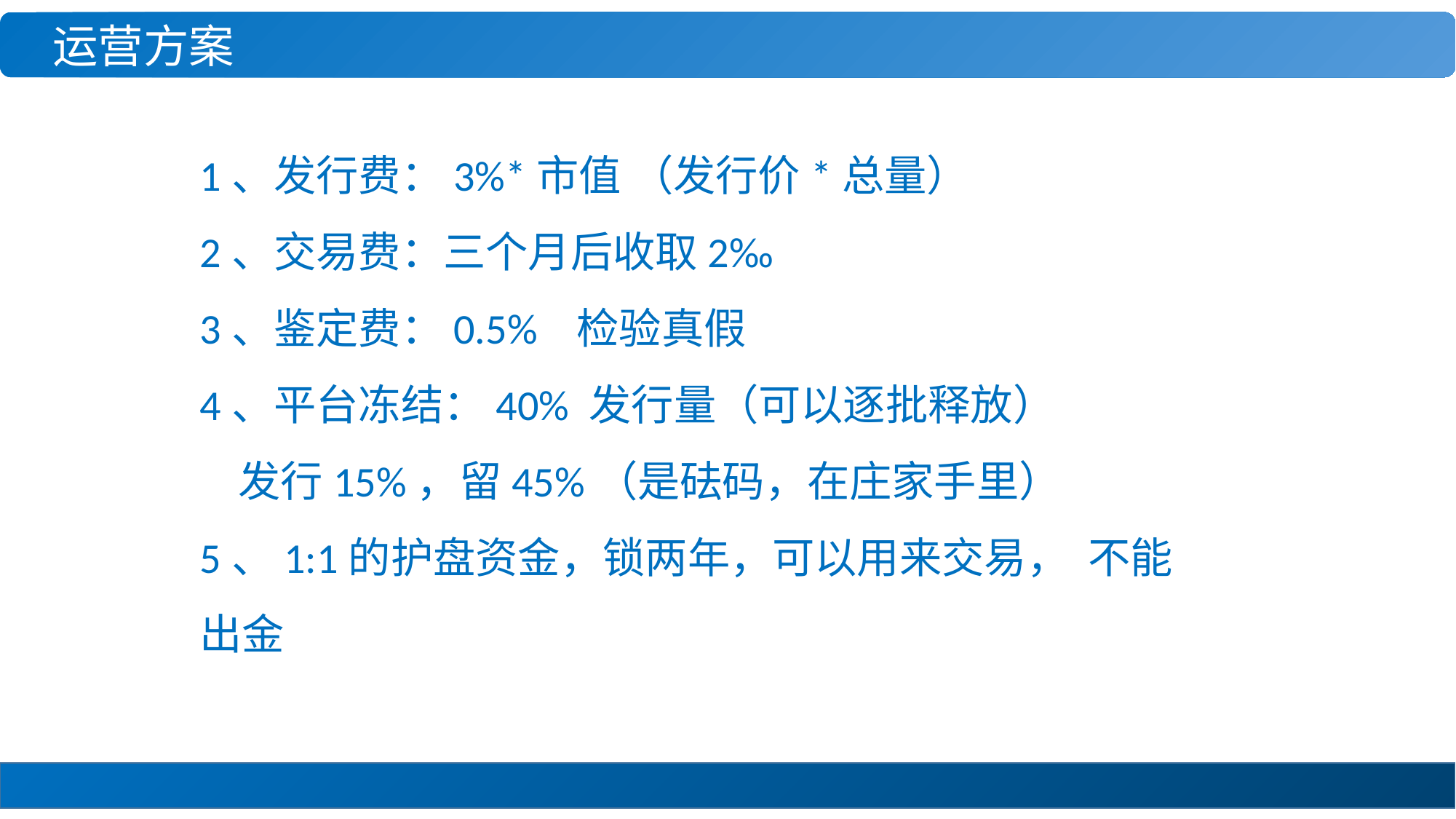

运营方案

1、发行费：3%*市值 （发行价*总量）
2、交易费：三个月后收取2‰
3、鉴定费：0.5%   检验真假
4、平台冻结：40% 发行量（可以逐批释放）
   发行15%，留45%（是砝码，在庄家手里）
5、1:1的护盘资金，锁两年，可以用来交易，  不能出金